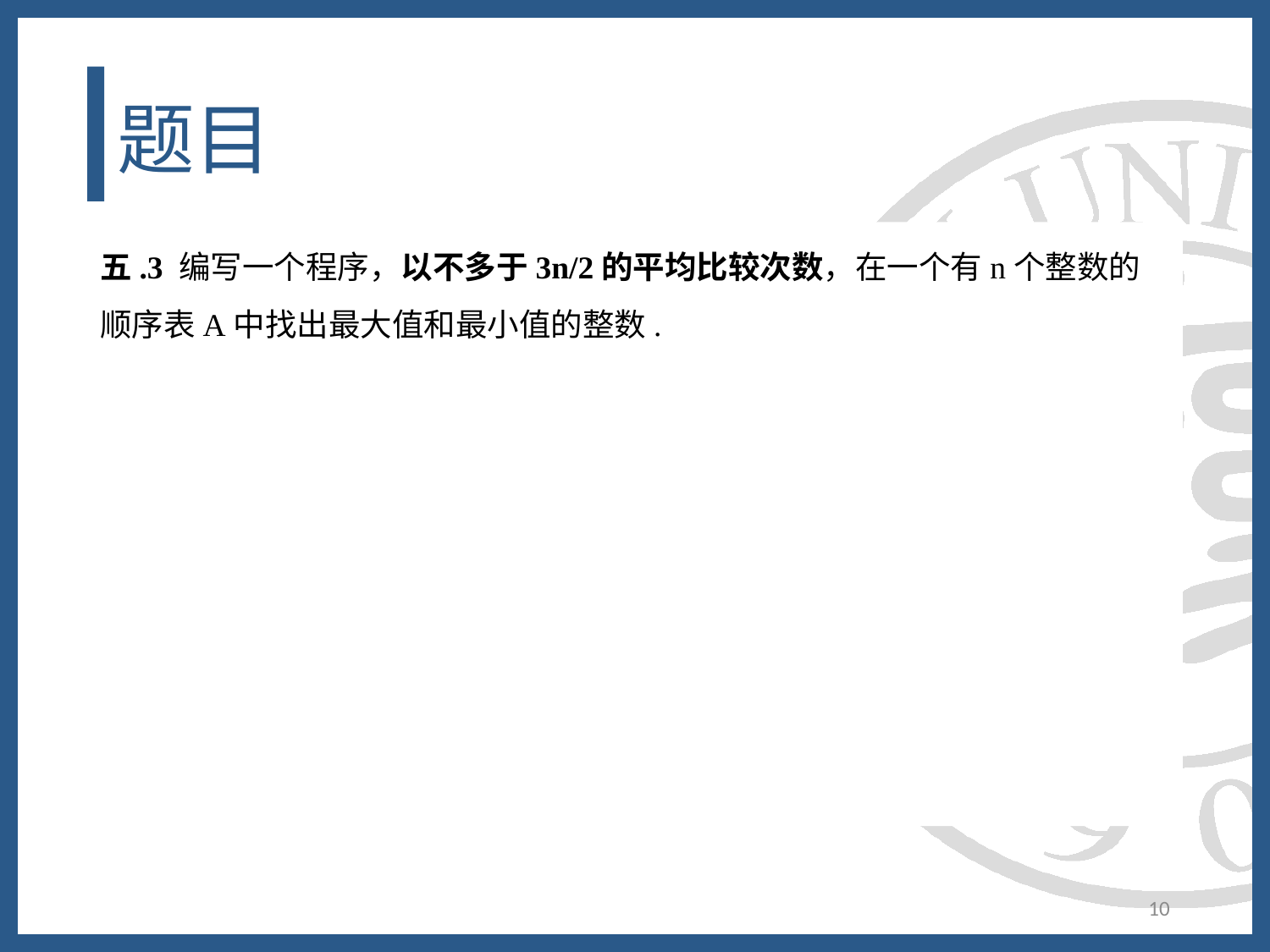

# 题目
五.3 编写一个程序，以不多于3n/2的平均比较次数，在一个有n个整数的顺序表A中找出最大值和最小值的整数.

10